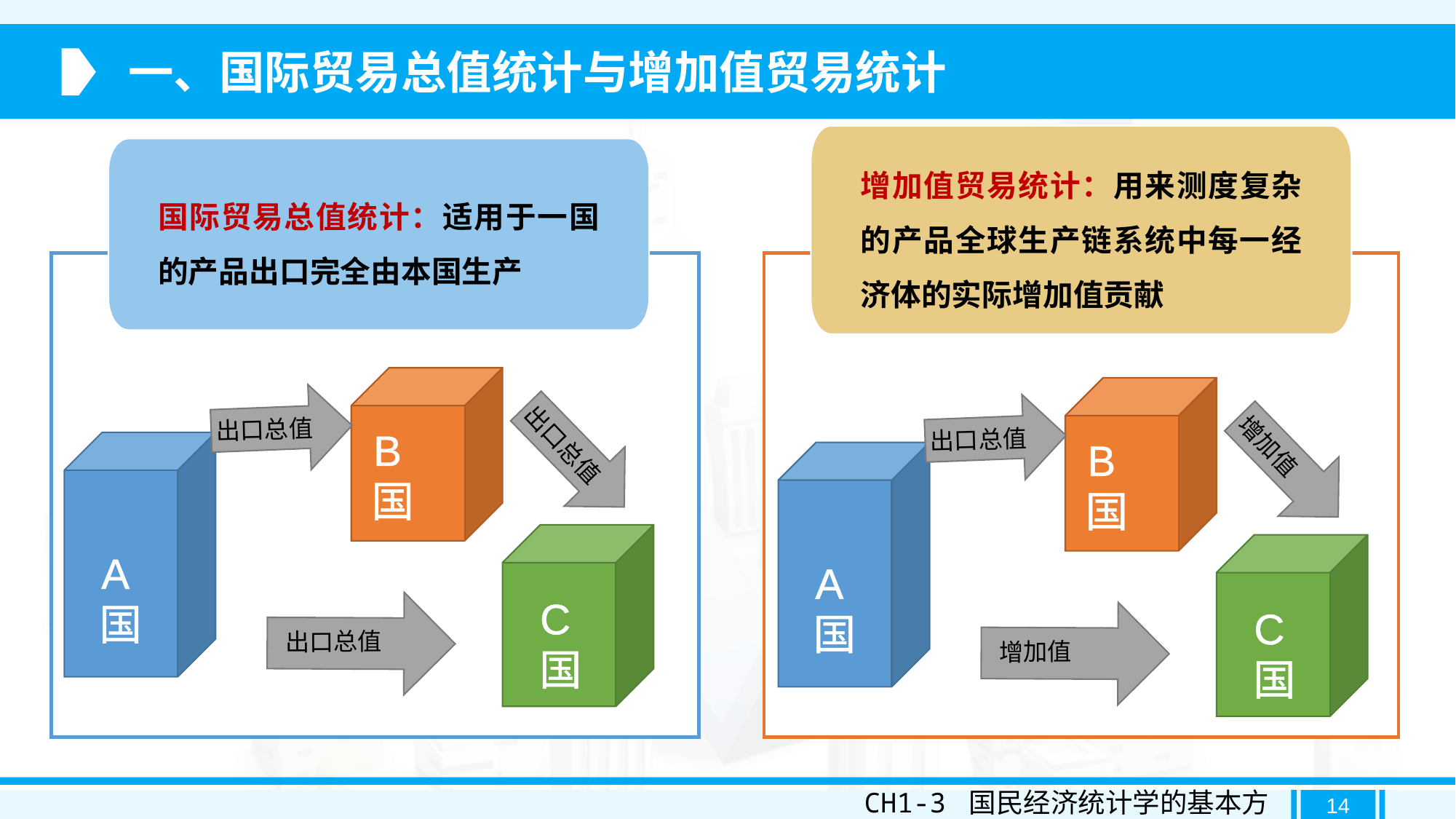

一、国际贸易总值统计与增加值贸易统计

增加值贸易统计：用来测度复杂的产品全球生产链系统中每一经济体的实际增加值贡献
国际贸易总值统计：适用于一国的产品出口完全由本国生产

出口总值

出口总值

出口总值
B国

增加值
B国

A国
A国
C国

出口总值
C国

增加值
CH1-3 国民经济统计学的基本方法
14